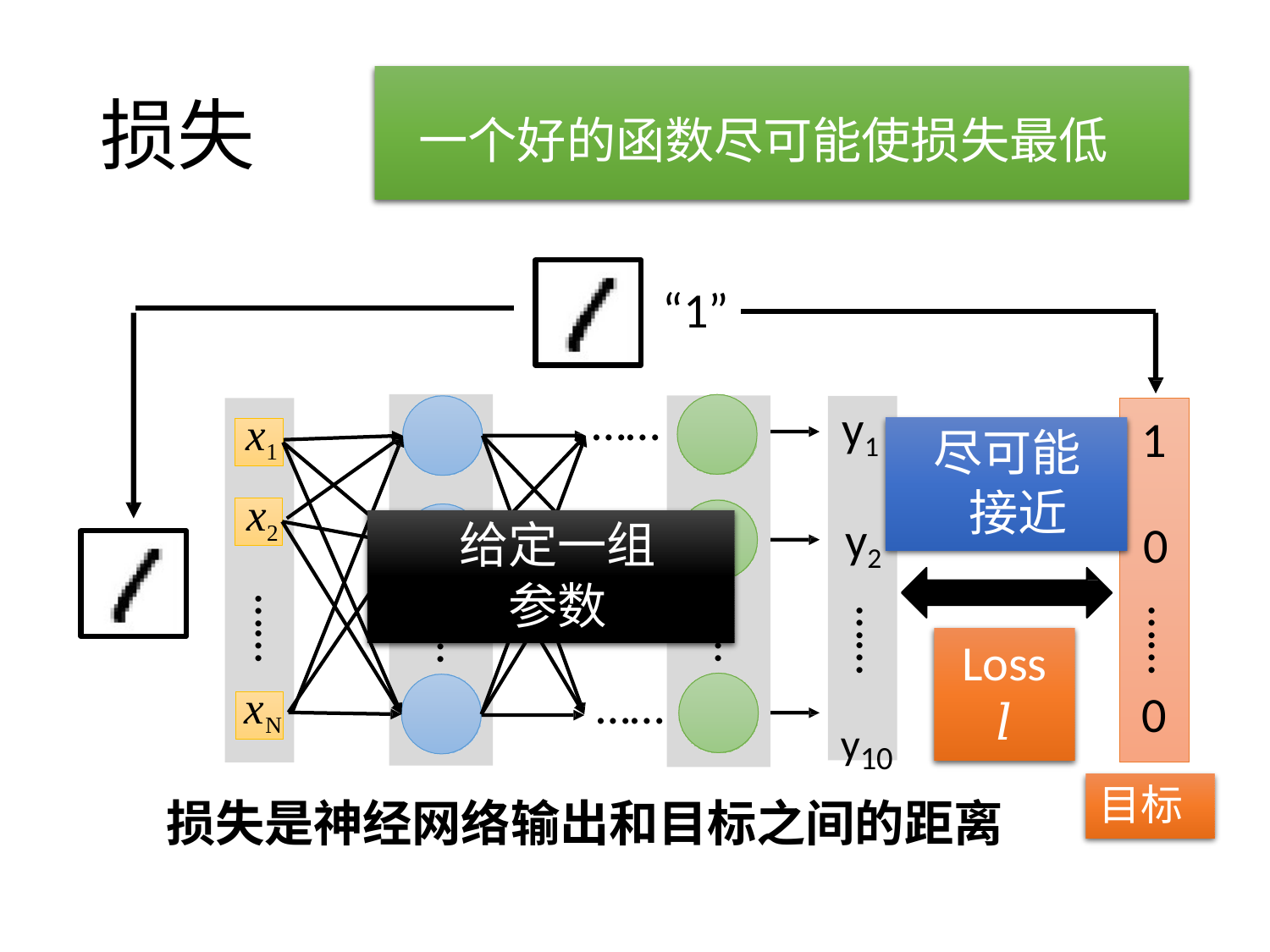

损失
# 一个好的函数尽可能使损失最低

“1”

……

y1

x1

1

尽可能
 接近

x2

y2

0
给定一组
参数

……
……
……
……
……

Loss
𝑙
……

xN
0

y10

目标
损失是神经网络输出和目标之间的距离